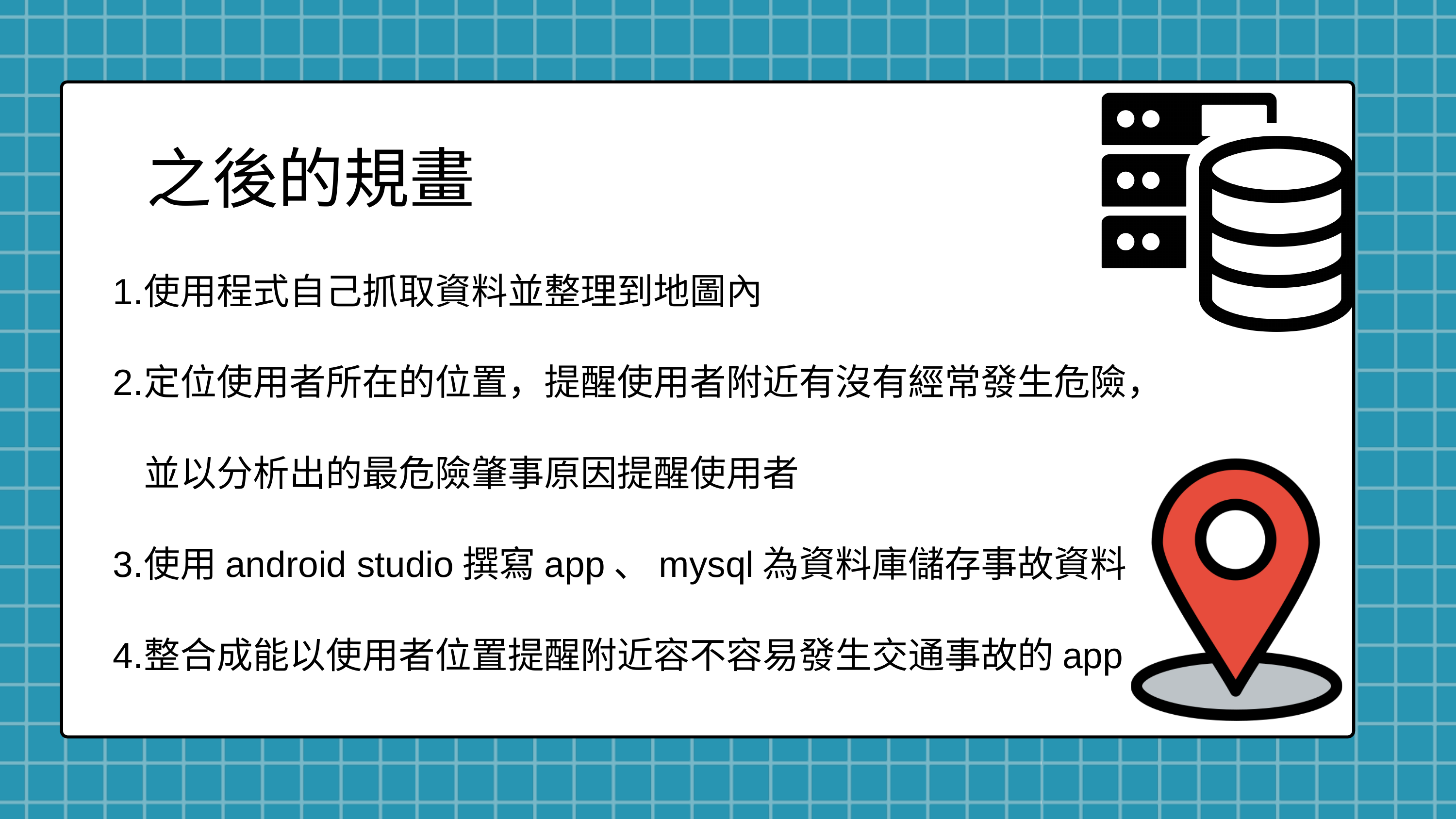

之後的規畫
使用程式自己抓取資料並整理到地圖內
定位使用者所在的位置，提醒使用者附近有沒有經常發生危險，並以分析出的最危險肇事原因提醒使用者
使用android studio撰寫app、mysql為資料庫儲存事故資料
整合成能以使用者位置提醒附近容不容易發生交通事故的app